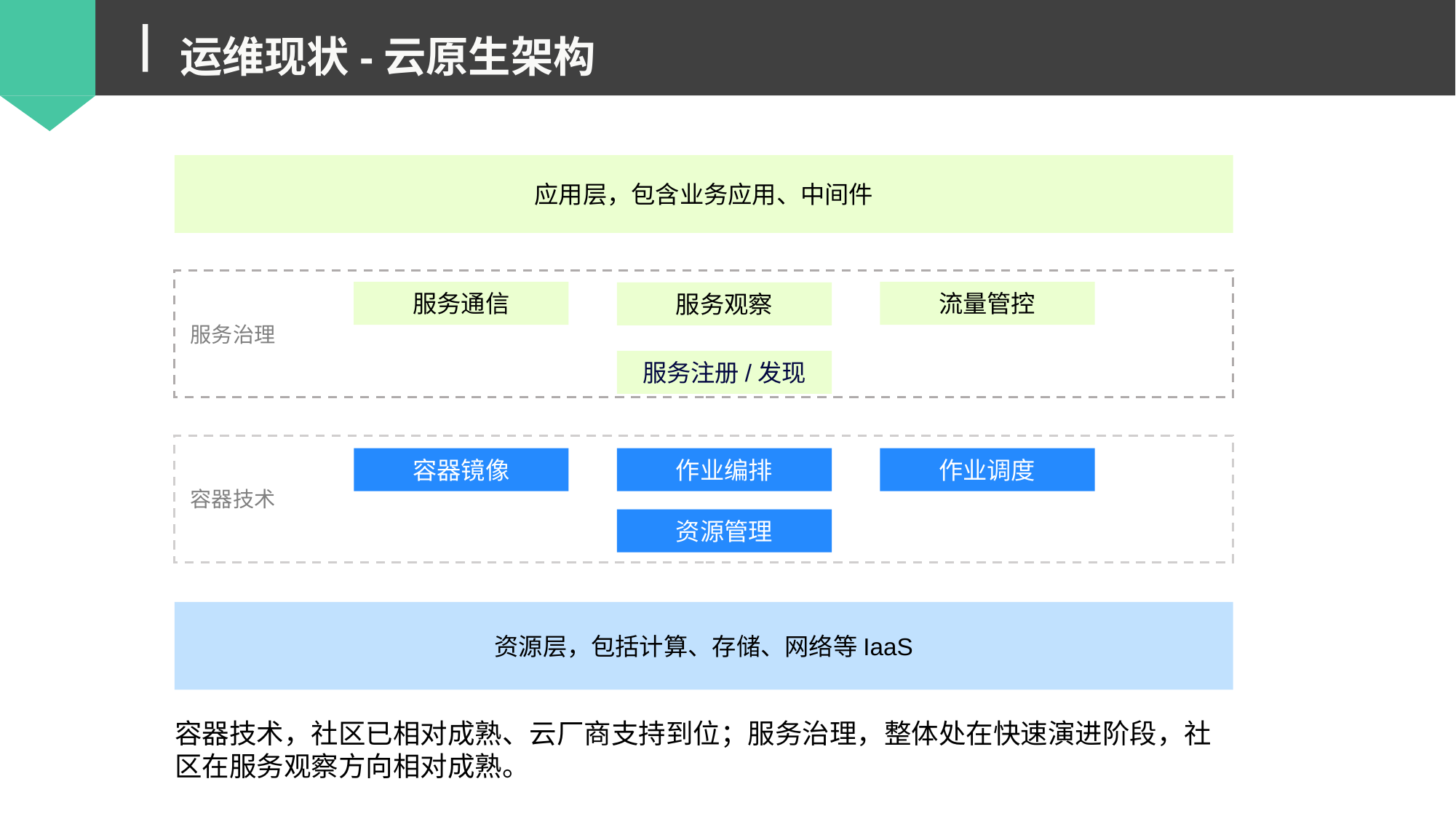

运维现状-云原生架构
应用层，包含业务应用、中间件
 服务治理
服务通信
流量管控
服务观察
服务注册/发现
 容器技术
容器镜像
作业编排
作业调度
资源管理
资源层，包括计算、存储、网络等IaaS
容器技术，社区已相对成熟、云厂商支持到位；服务治理，整体处在快速演进阶段，社区在服务观察方向相对成熟。